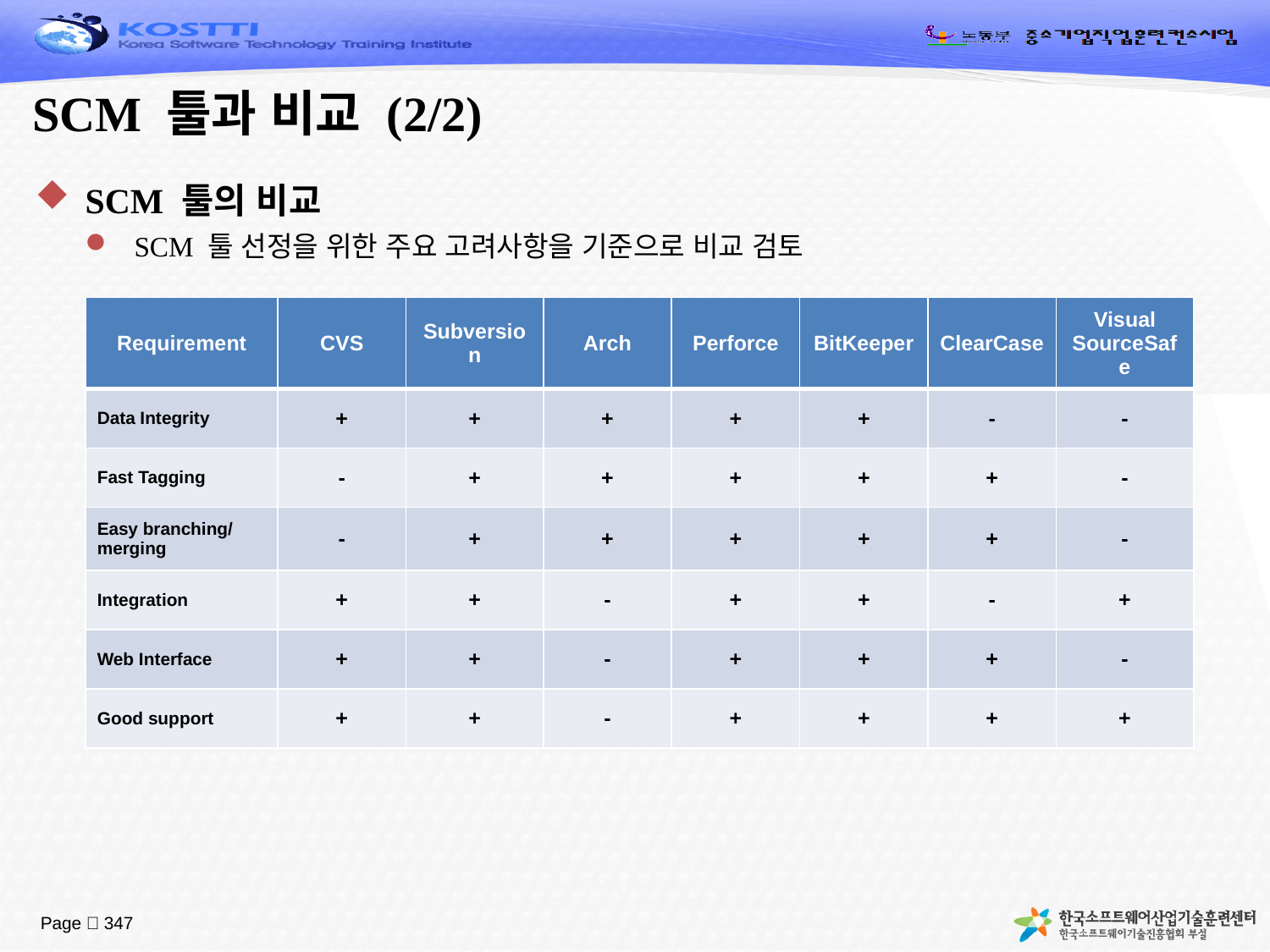

# SCM 툴과 비교 (2/2)
SCM 툴의 비교
SCM 툴 선정을 위한 주요 고려사항을 기준으로 비교 검토
| Requirement | CVS | Subversion | Arch | Perforce | BitKeeper | ClearCase | Visual SourceSafe |
| --- | --- | --- | --- | --- | --- | --- | --- |
| Data Integrity | + | + | + | + | + | - | - |
| Fast Tagging | - | + | + | + | + | + | - |
| Easy branching/merging | - | + | + | + | + | + | - |
| Integration | + | + | - | + | + | - | + |
| Web Interface | + | + | - | + | + | + | - |
| Good support | + | + | - | + | + | + | + |